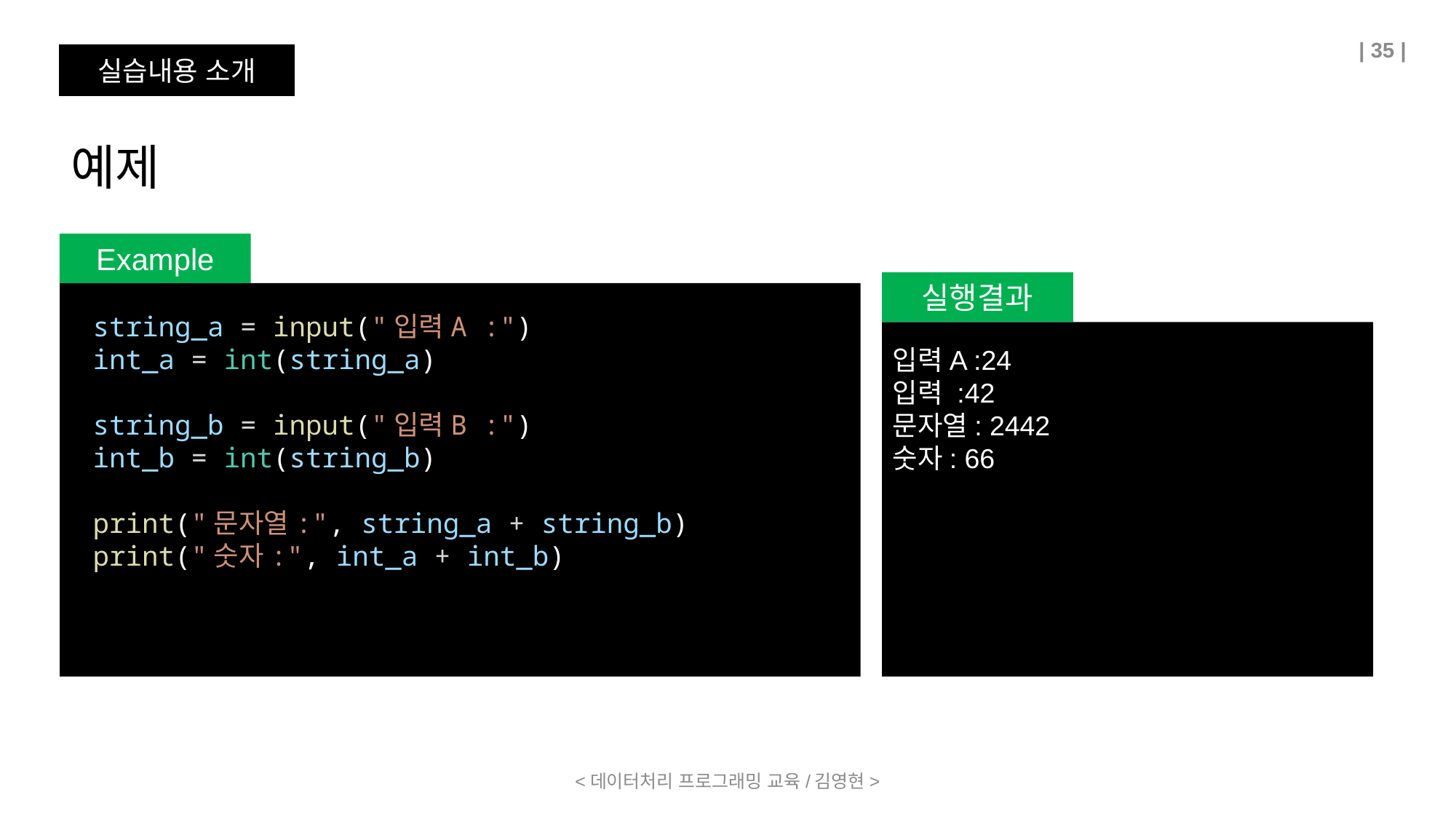

| 35 |
실습내용 소개
예제
Example
실행결과

string_a = input("입력A :")
int_a = int(string_a)
string_b = input("입력B :")
int_b = int(string_b)
print("문자열:", string_a + string_b)
print("숫자:", int_a + int_b)

입력A :24
입력 :42
문자열: 2442
숫자: 66
<데이터처리 프로그래밍 교육/김영현>